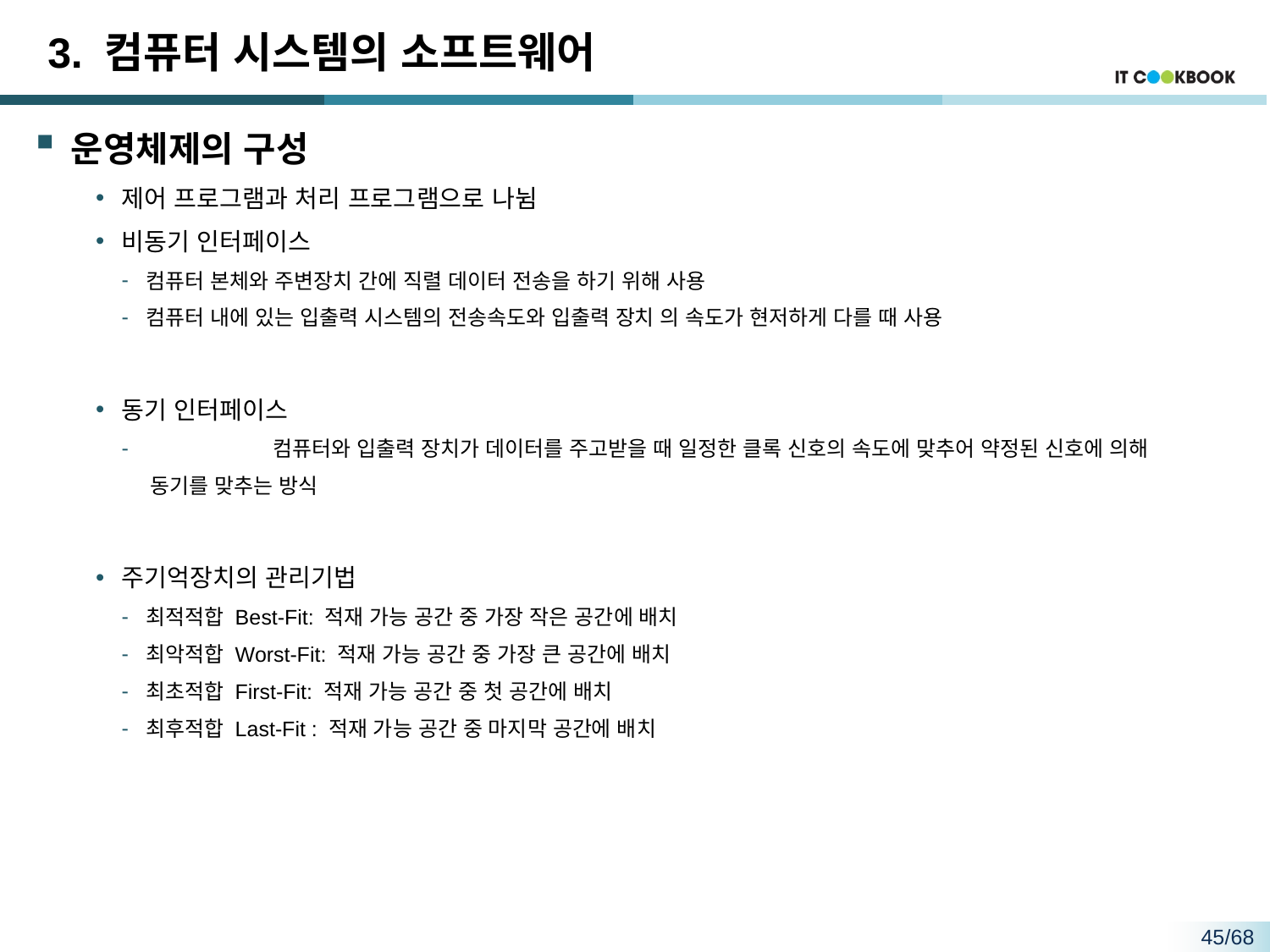

# 3. 컴퓨터 시스템의 소프트웨어
운영체제의 구성
제어 프로그램과 처리 프로그램으로 나뉨
비동기 인터페이스
컴퓨터 본체와 주변장치 간에 직렬 데이터 전송을 하기 위해 사용
컴퓨터 내에 있는 입출력 시스템의 전송속도와 입출력 장치 의 속도가 현저하게 다를 때 사용

동기 인터페이스
	컴퓨터와 입출력 장치가 데이터를 주고받을 때 일정한 클록 신호의 속도에 맞추어 약정된 신호에 의해
    동기를 맞추는 방식

주기억장치의 관리기법
최적적합 Best-Fit: 적재 가능 공간 중 가장 작은 공간에 배치
최악적합 Worst-Fit: 적재 가능 공간 중 가장 큰 공간에 배치
최초적합 First-Fit: 적재 가능 공간 중 첫 공간에 배치
최후적합 Last-Fit : 적재 가능 공간 중 마지막 공간에 배치